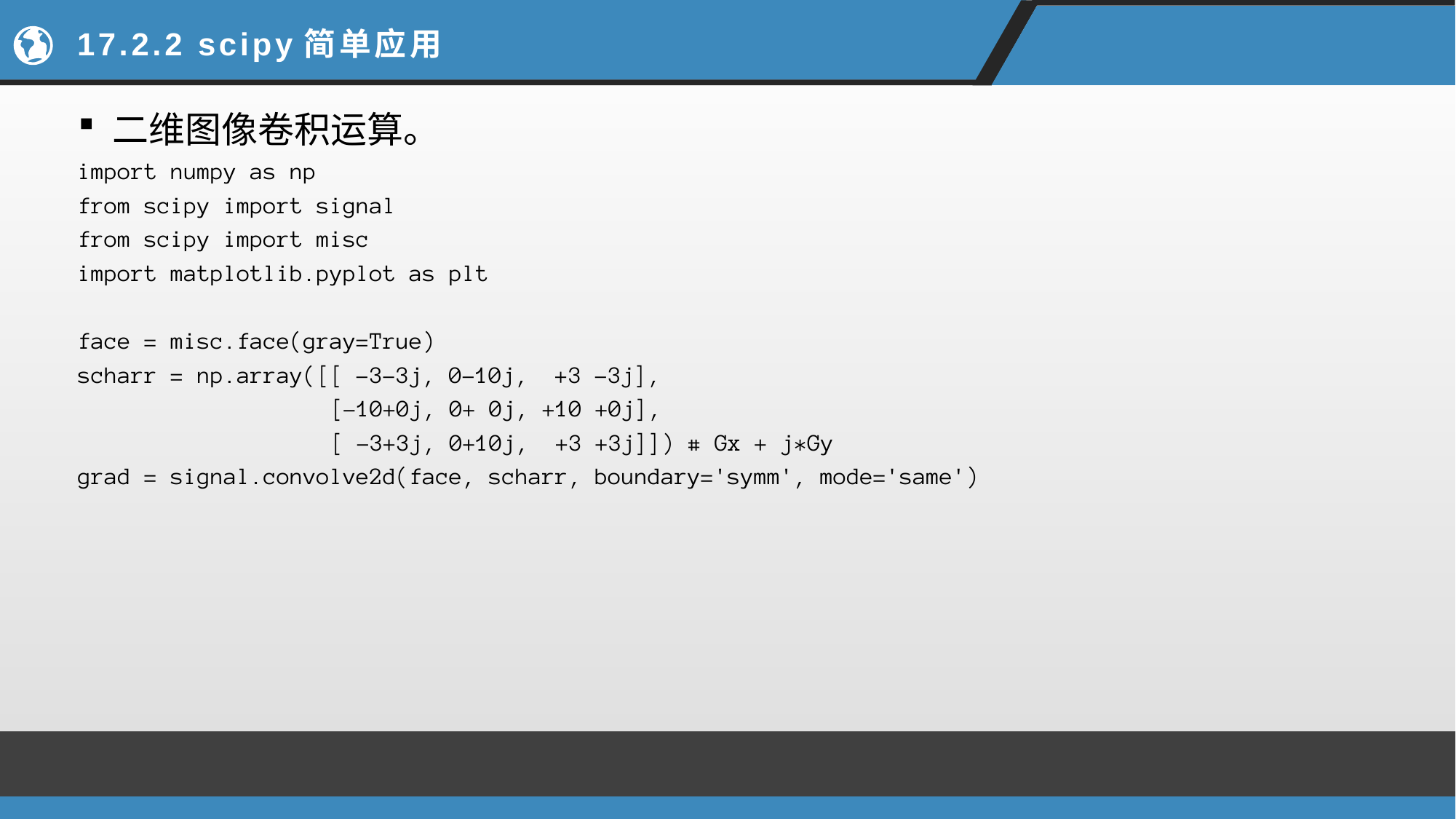

# 17.2.2 scipy简单应用

二维图像卷积运算。
import numpy as np
from scipy import signal
from scipy import misc
import matplotlib.pyplot as plt

face = misc.face(gray=True)
scharr = np.array([[ -3-3j, 0-10j,  +3 -3j],
                   [-10+0j, 0+ 0j, +10 +0j],
                   [ -3+3j, 0+10j,  +3 +3j]]) # Gx + j*Gy
grad = signal.convolve2d(face, scharr, boundary='symm', mode='same')